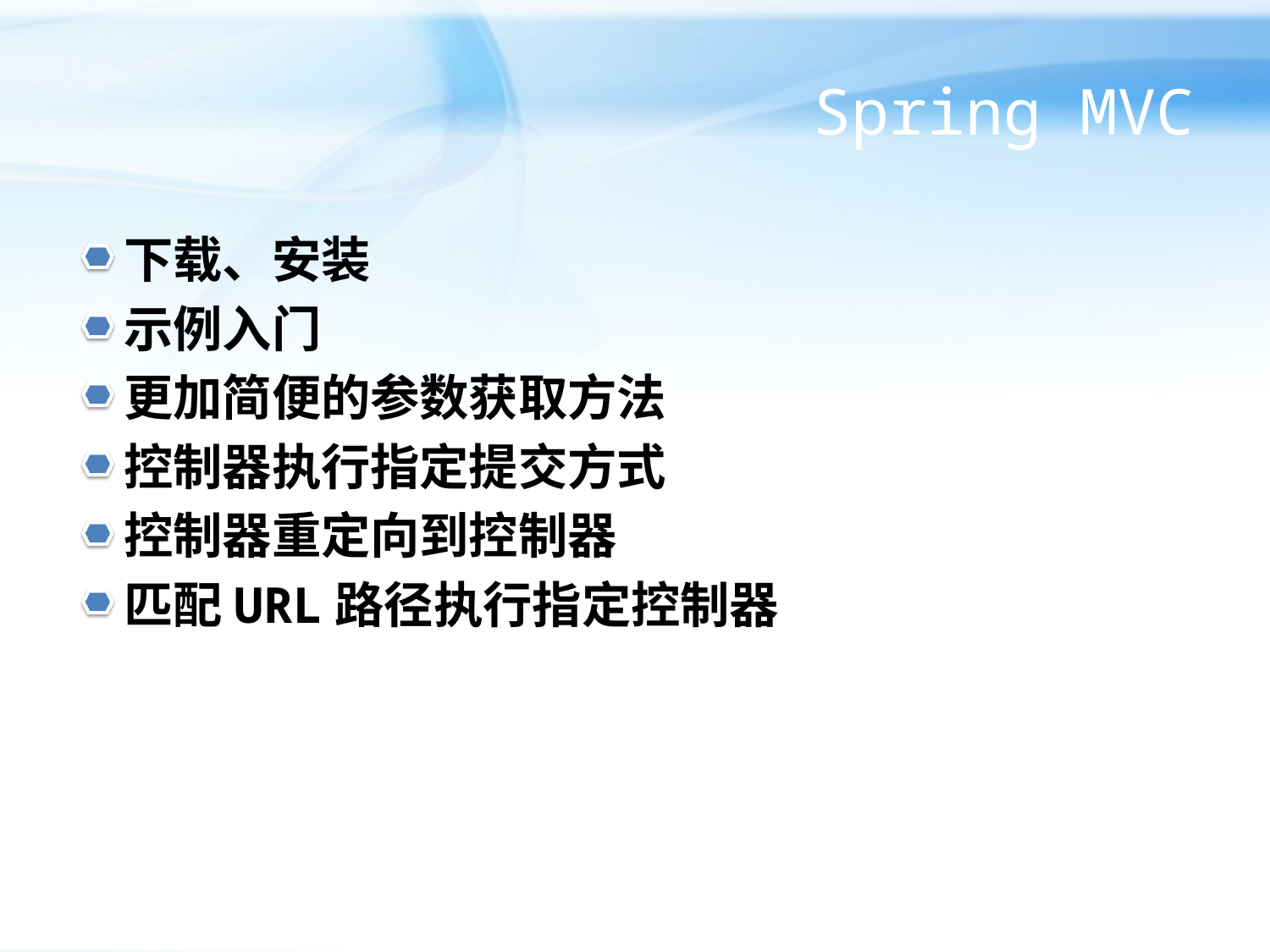

# Spring MVC
下载、安装
示例入门
更加简便的参数获取方法
控制器执行指定提交方式
控制器重定向到控制器
匹配URL路径执行指定控制器